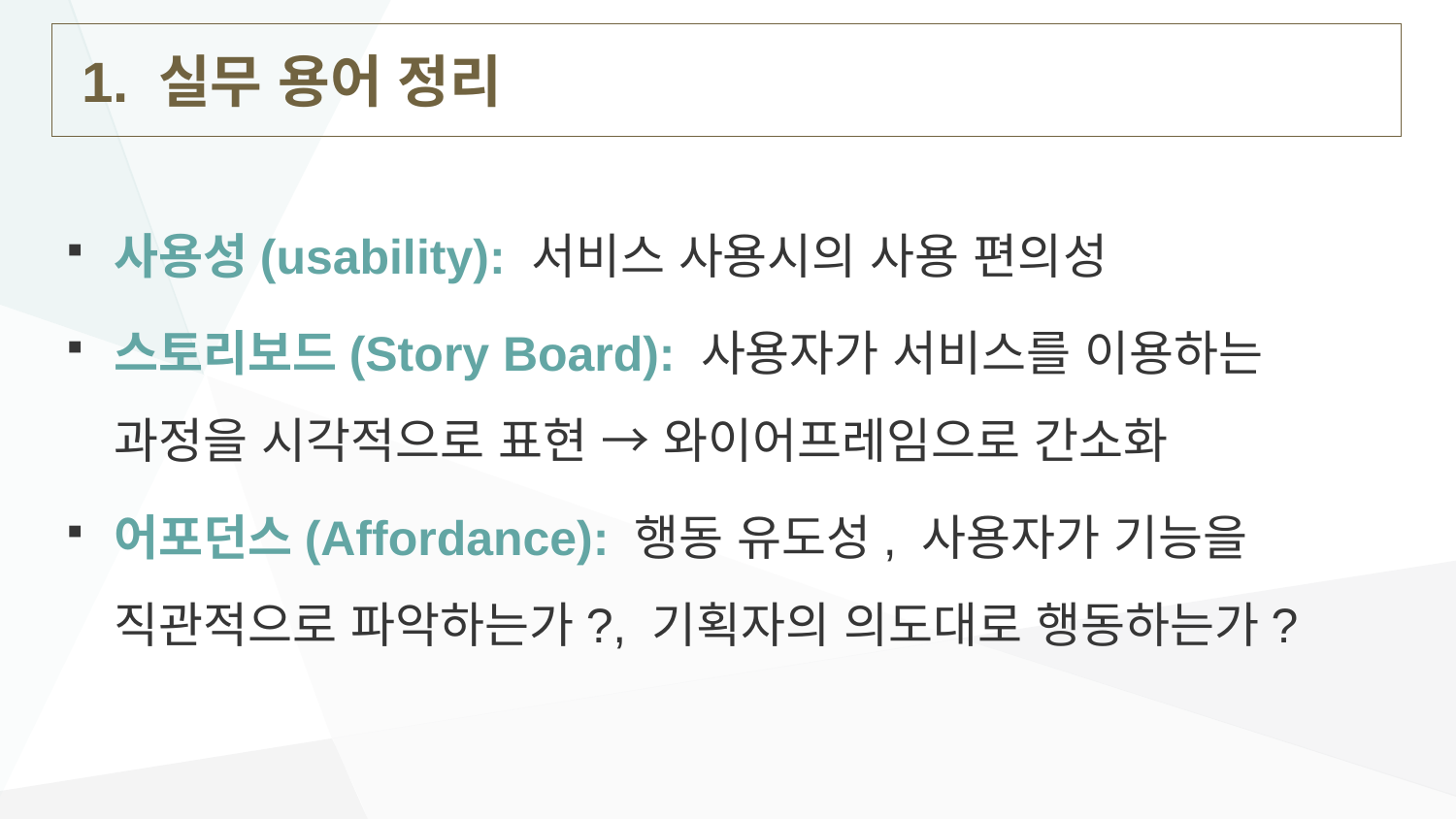

# 1. 실무 용어 정리
사용성(usability): 서비스 사용시의 사용 편의성
스토리보드(Story Board): 사용자가 서비스를 이용하는 과정을 시각적으로 표현 → 와이어프레임으로 간소화
어포던스(Affordance): 행동 유도성, 사용자가 기능을 직관적으로 파악하는가?, 기획자의 의도대로 행동하는가?